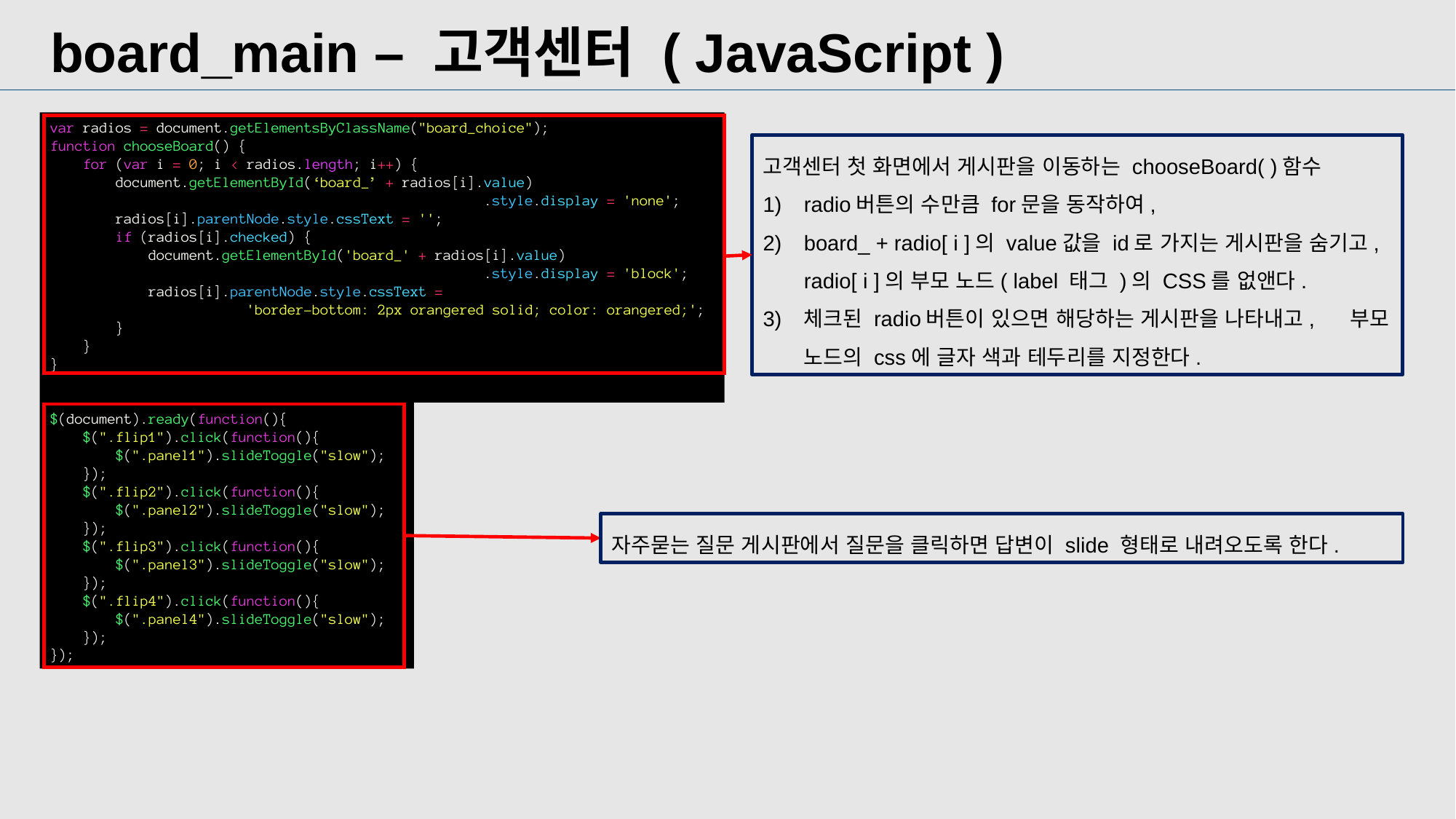

board_main – 고객센터 ( JavaScript )
var radios = document.getElementsByClassName("board_choice");
function chooseBoard() {
    for (var i = 0; i < radios.length; i++) {
        document.getElementById(‘board_’ + radios[i].value)
                                                     .style.display = 'none';
        radios[i].parentNode.style.cssText = '';
        if (radios[i].checked) {
            document.getElementById('board_' + radios[i].value)
                                                     .style.display = 'block';
            radios[i].parentNode.style.cssText =
                        'border-bottom: 2px orangered solid; color: orangered;';
        }
    }
}

$(document).ready(function(){
    $(".flip1").click(function(){
        $(".panel1").slideToggle("slow");
    });
    $(".flip2").click(function(){
        $(".panel2").slideToggle("slow");
    });
    $(".flip3").click(function(){
        $(".panel3").slideToggle("slow");
    });
    $(".flip4").click(function(){
        $(".panel4").slideToggle("slow");
    });
});

고객센터 첫 화면에서 게시판을 이동하는 chooseBoard( )함수
radio버튼의 수만큼 for문을 동작하여,
board_ + radio[ i ]의 value값을 id로 가지는 게시판을 숨기고, radio[ i ]의 부모 노드( label 태그 )의 CSS를 없앤다.
체크된 radio버튼이 있으면 해당하는 게시판을 나타내고,     부모 노드의 css에 글자 색과 테두리를 지정한다.

자주묻는 질문 게시판에서 질문을 클릭하면 답변이 slide 형태로 내려오도록 한다.